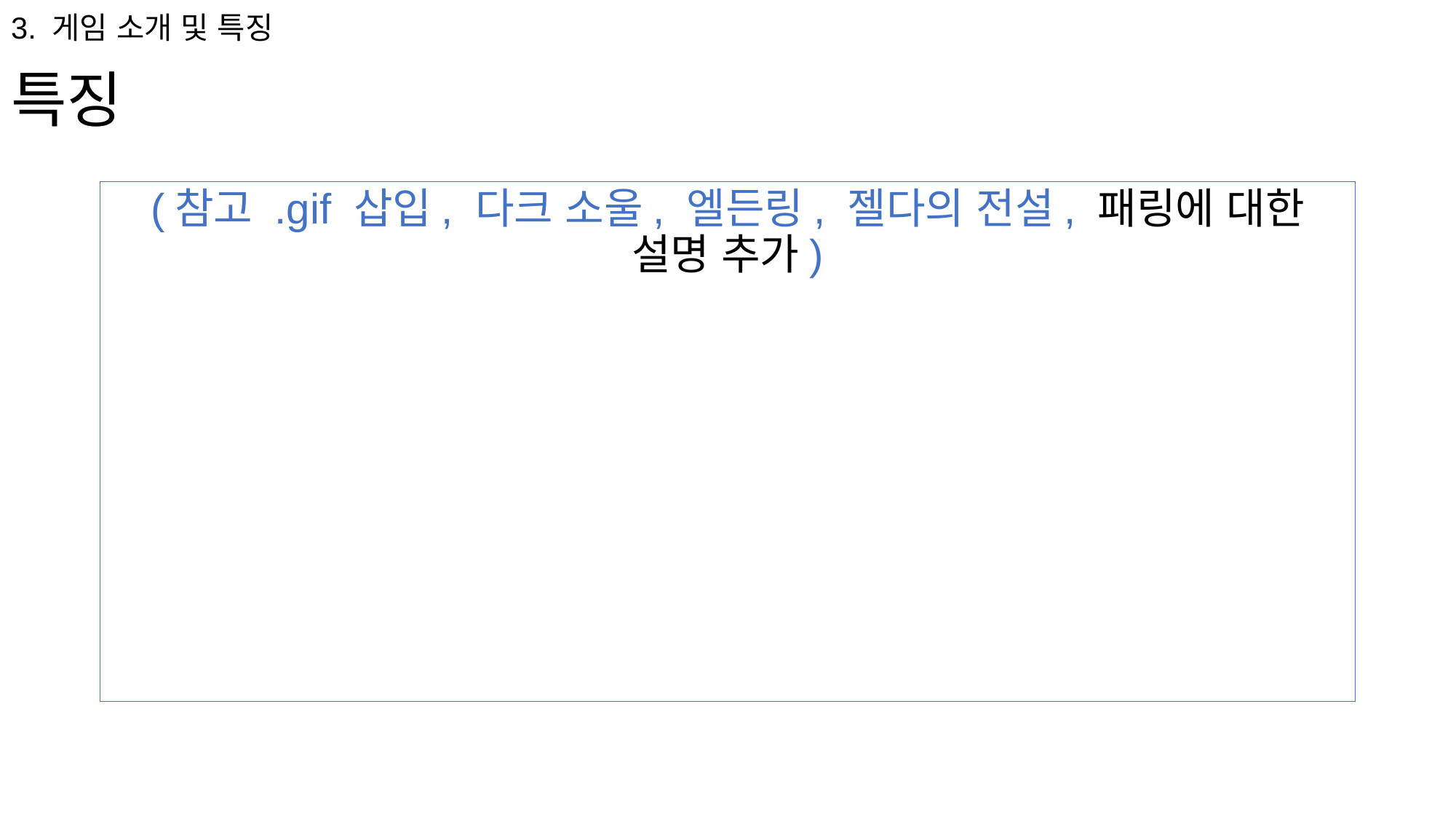

3. 게임 소개 및 특징
특징
(참고 .gif 삽입, 다크 소울, 엘든링, 젤다의 전설, 패링에 대한 설명 추가)